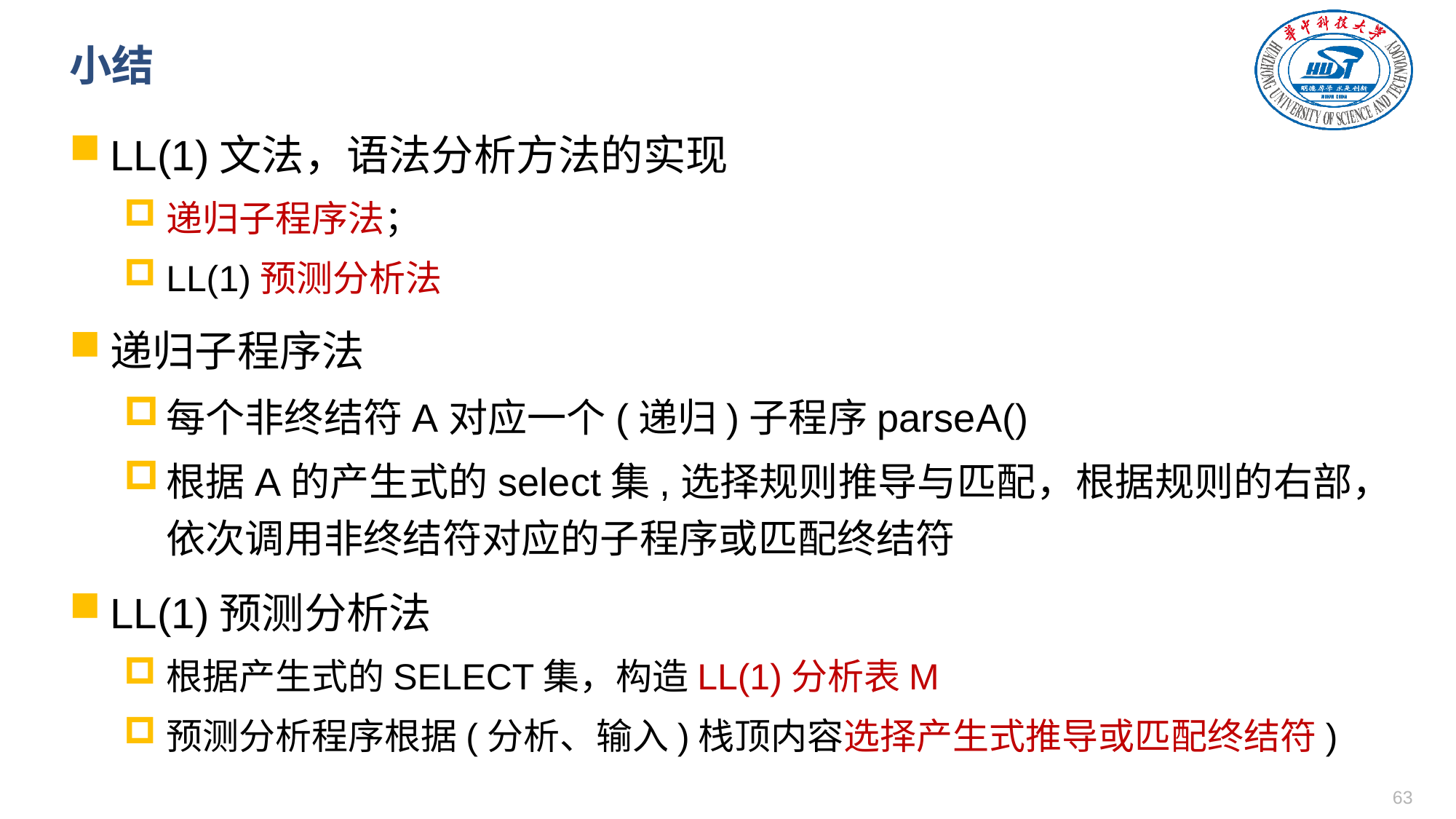

# 小结
LL(1)文法，语法分析方法的实现
递归子程序法；
LL(1)预测分析法
递归子程序法
每个非终结符A对应一个(递归)子程序parseA()
根据A的产生式的select集,选择规则推导与匹配，根据规则的右部，依次调用非终结符对应的子程序或匹配终结符
LL(1)预测分析法
根据产生式的SELECT集，构造LL(1)分析表M
预测分析程序根据(分析、输入)栈顶内容选择产生式推导或匹配终结符)
63